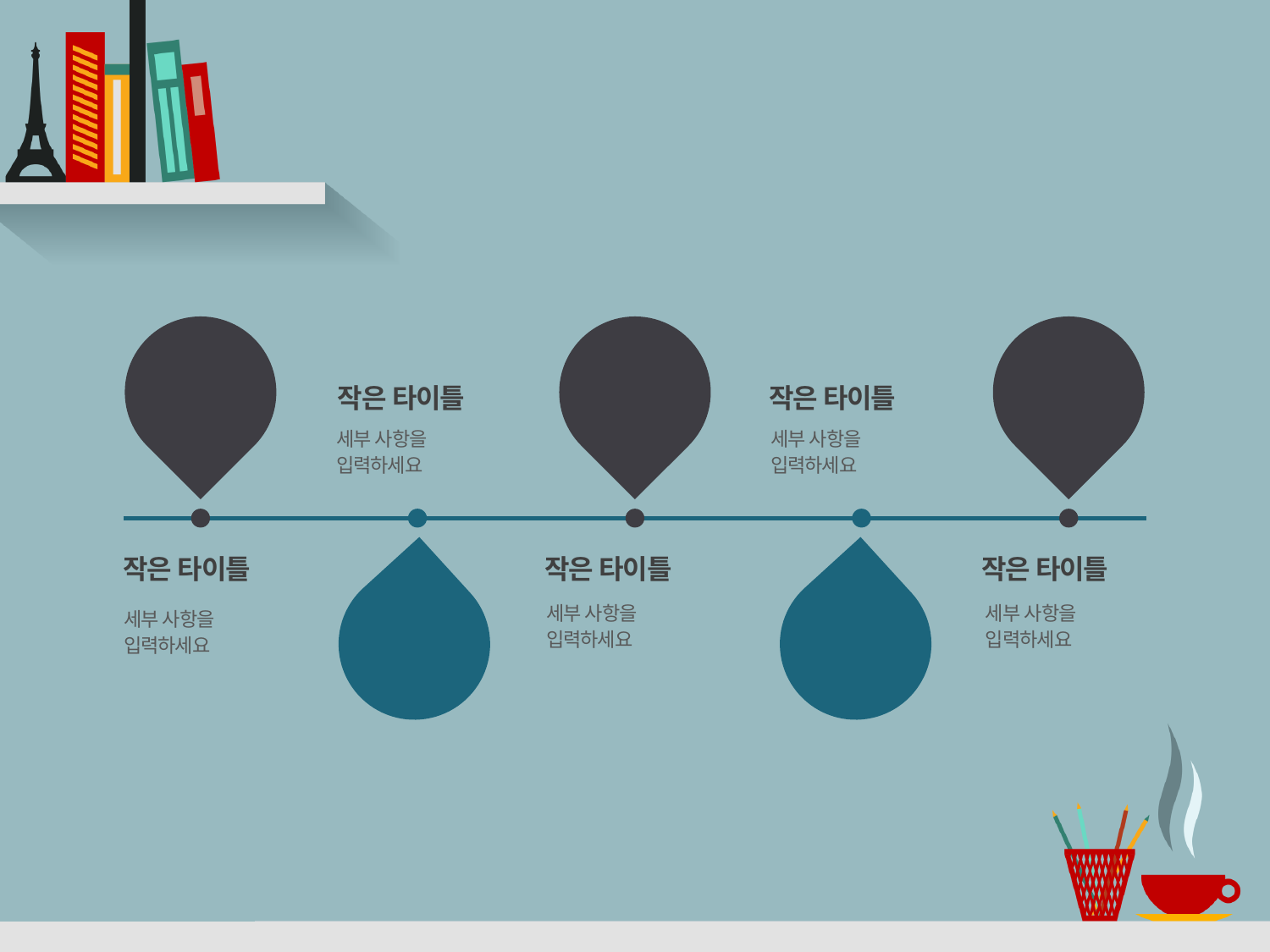

#

세부 사항을
입력하세요
세부 사항을
입력하세요
2008
A
2013
C
2015
E
작은 타이틀
작은 타이틀

세부 사항을
입력하세요
세부 사항을
입력하세요
세부 사항을
입력하세요
작은 타이틀
작은 타이틀
작은 타이틀

2010
B
2014
D